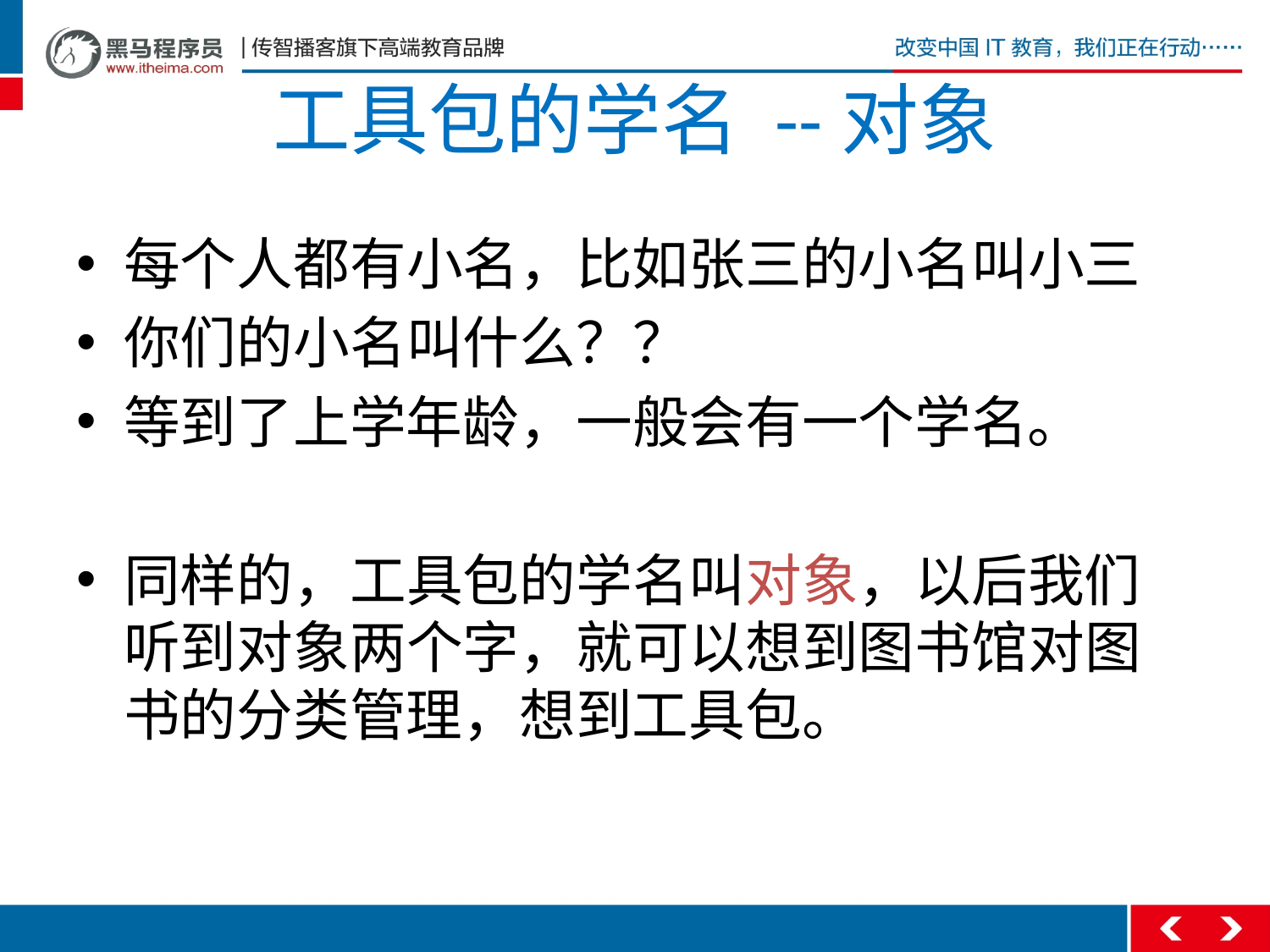

# 工具包的学名 --对象
每个人都有小名，比如张三的小名叫小三
你们的小名叫什么？？
等到了上学年龄，一般会有一个学名。

同样的，工具包的学名叫对象，以后我们听到对象两个字，就可以想到图书馆对图书的分类管理，想到工具包。